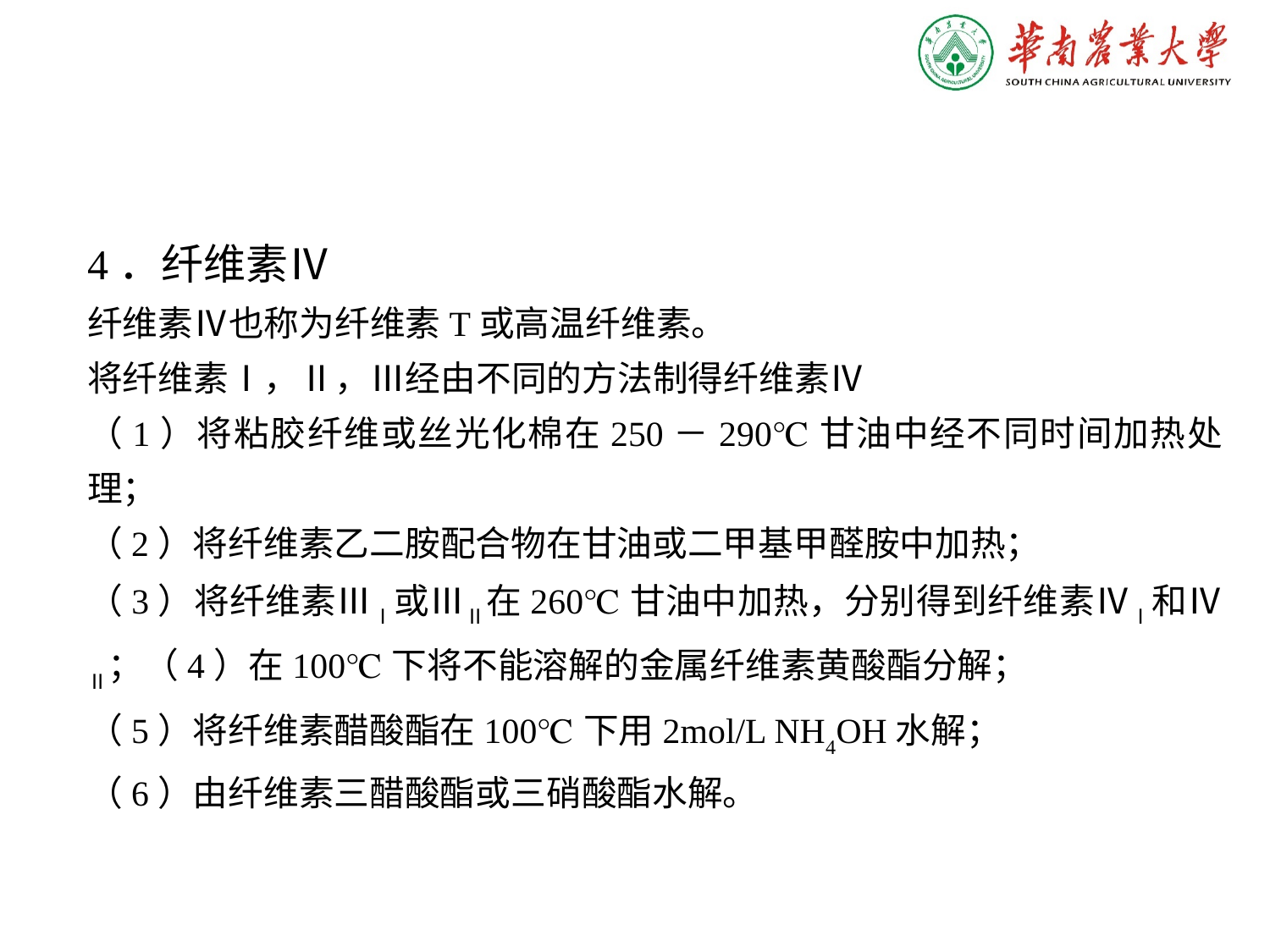

4．纤维素Ⅳ
纤维素Ⅳ也称为纤维素T或高温纤维素。
将纤维素Ⅰ，Ⅱ，Ⅲ经由不同的方法制得纤维素Ⅳ
（1）将粘胶纤维或丝光化棉在250－290℃甘油中经不同时间加热处理；
（2）将纤维素乙二胺配合物在甘油或二甲基甲醛胺中加热；
（3）将纤维素ⅢⅠ或ⅢⅡ在260℃甘油中加热，分别得到纤维素ⅣⅠ和ⅣⅡ；（4）在100℃下将不能溶解的金属纤维素黄酸酯分解；
（5）将纤维素醋酸酯在100℃下用2mol/L NH4OH水解；
（6）由纤维素三醋酸酯或三硝酸酯水解。